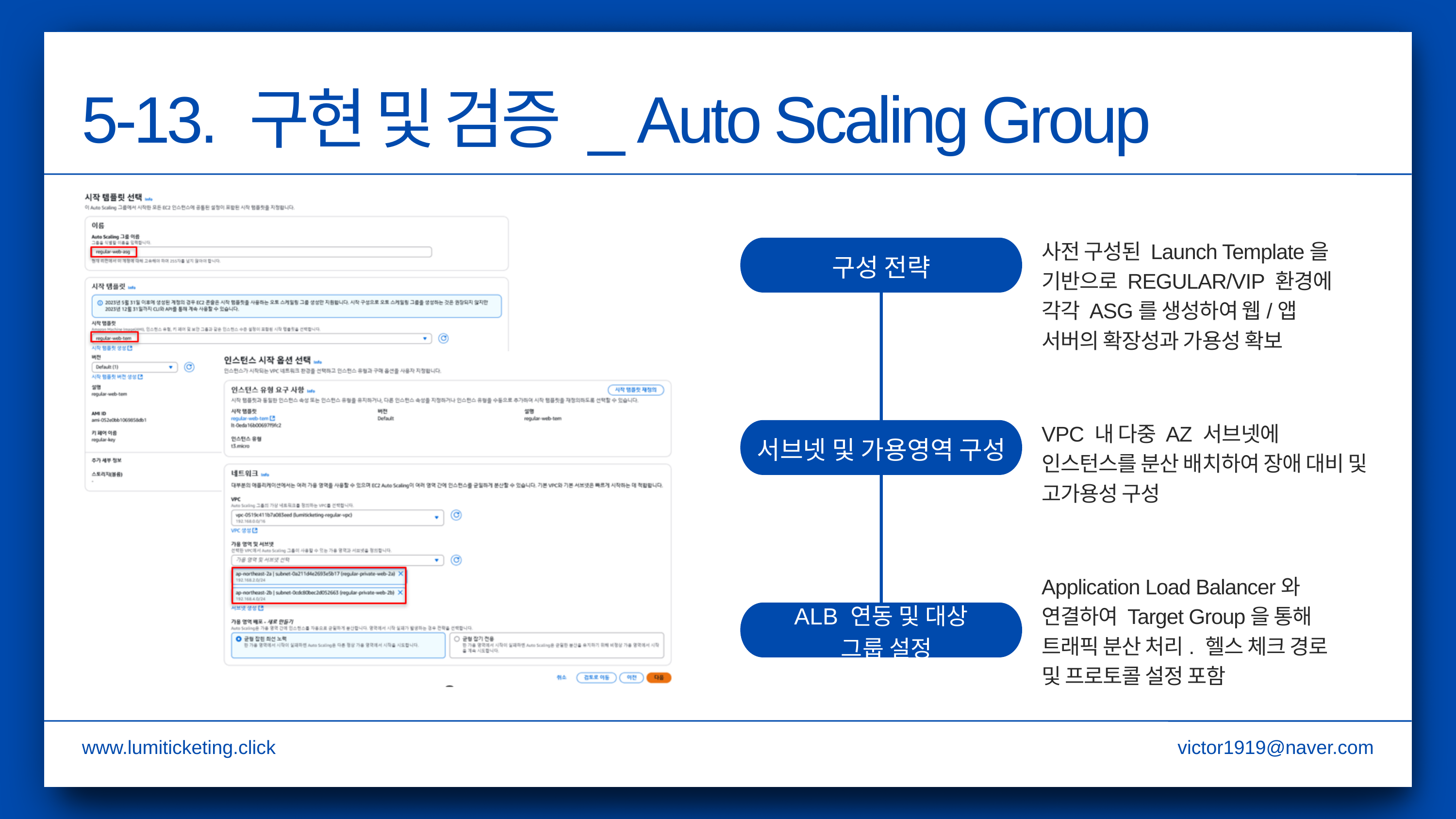

5-13. 구현 및 검증 _ Auto Scaling Group

사전 구성된 Launch Template을 기반으로 REGULAR/VIP 환경에 각각 ASG를 생성하여 웹/앱 서버의 확장성과 가용성 확보

구성 전략

VPC 내 다중 AZ 서브넷에 인스턴스를 분산 배치하여 장애 대비 및 고가용성 구성

서브넷 및 가용영역 구성
Application Load Balancer와 연결하여 Target Group을 통해
트래픽 분산 처리. 헬스 체크 경로 및 프로토콜 설정 포함
ALB 연동 및 대상
 그룹 설정

www.lumiticketing.click
victor1919@naver.com